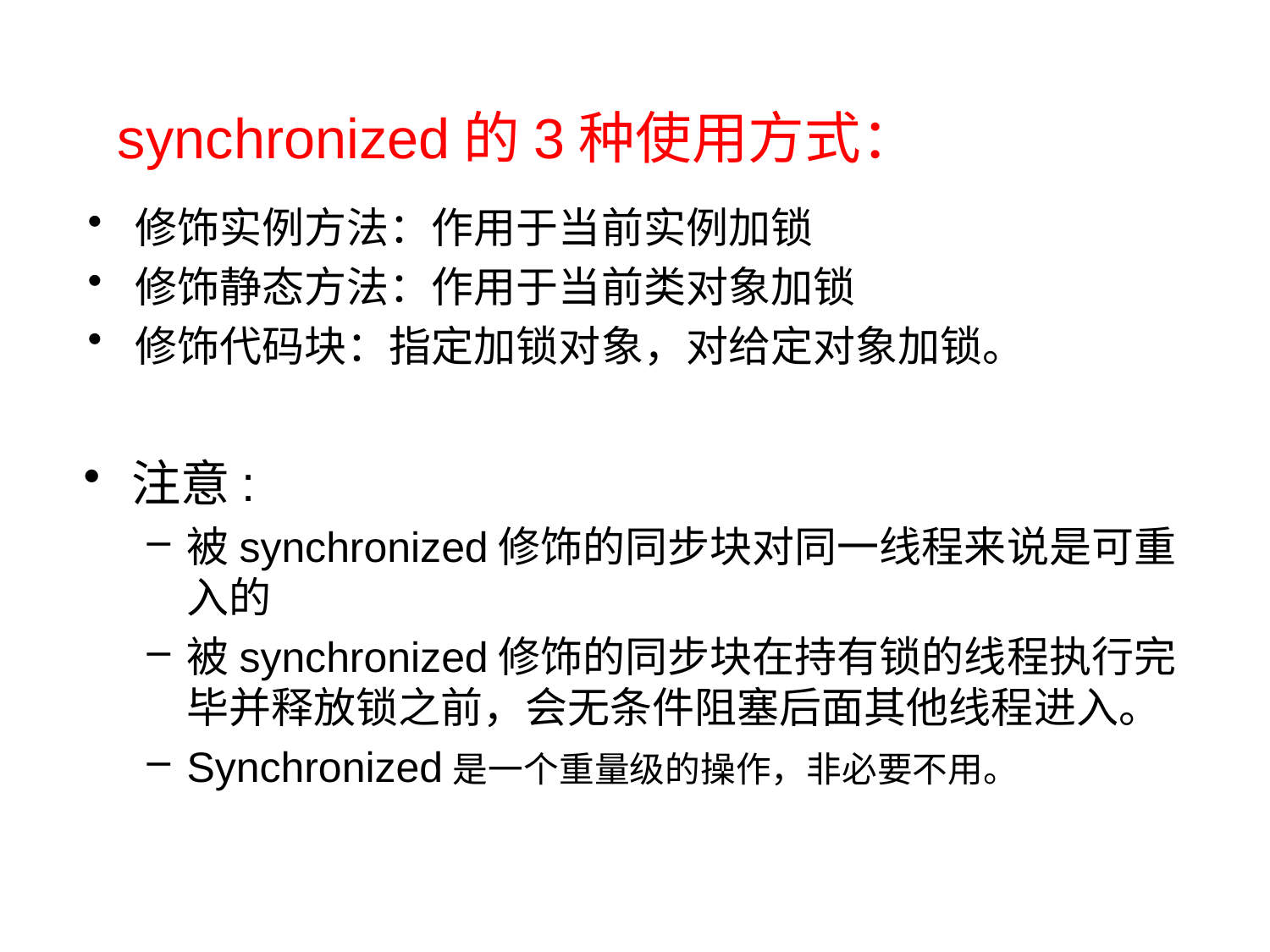

# synchronized的3种使用方式：
修饰实例方法：作用于当前实例加锁
修饰静态方法：作用于当前类对象加锁
修饰代码块：指定加锁对象，对给定对象加锁。
注意:
被synchronized修饰的同步块对同一线程来说是可重入的
被synchronized修饰的同步块在持有锁的线程执行完毕并释放锁之前，会无条件阻塞后面其他线程进入。
Synchronized是一个重量级的操作，非必要不用。